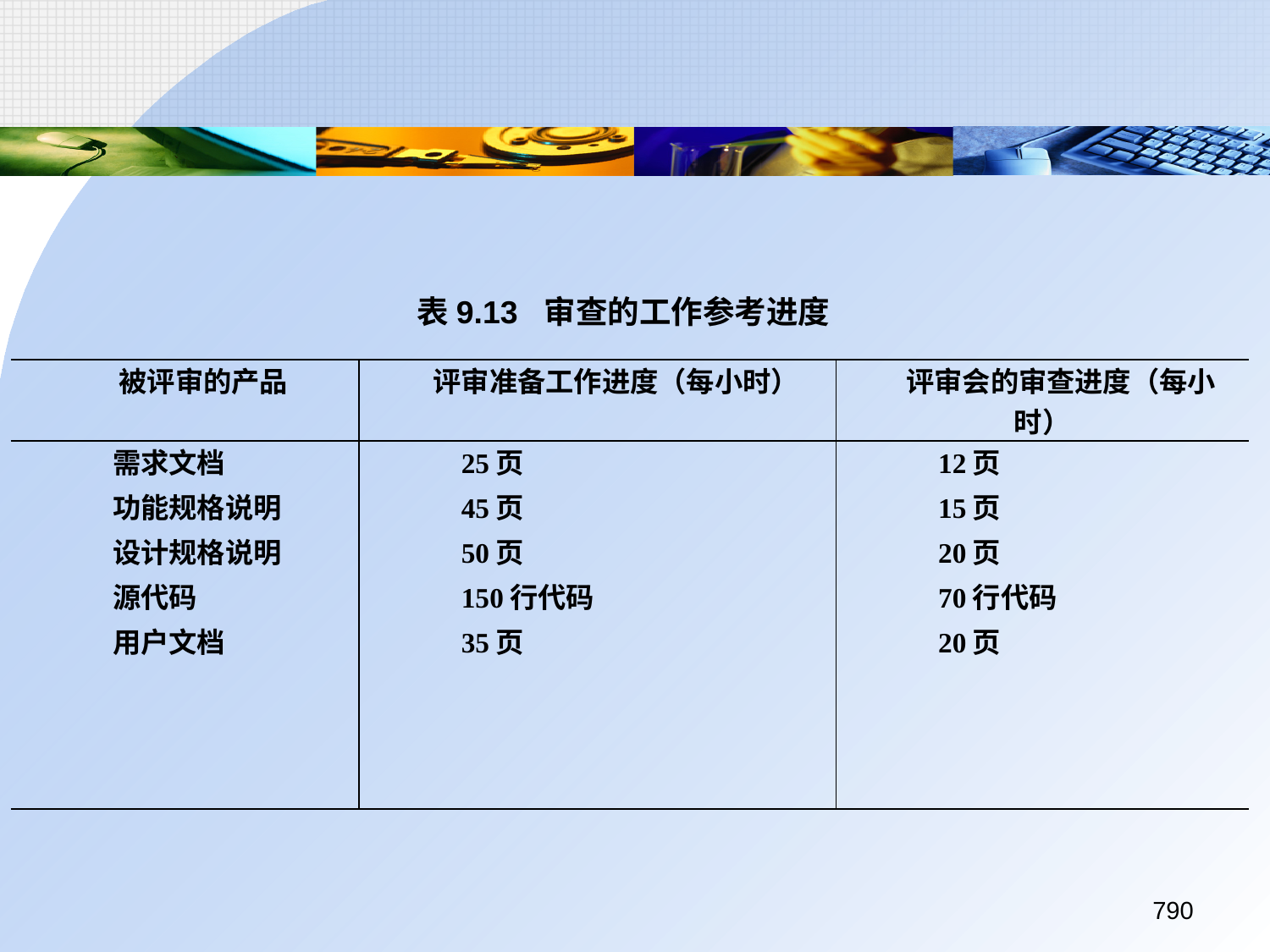

表9.13 	审查的工作参考进度
| 被评审的产品 | 评审准备工作进度（每小时） | 评审会的审查进度（每小时） |
| --- | --- | --- |
| 需求文档 功能规格说明 设计规格说明 源代码 用户文档 | 25页 45页 50页 150行代码 35页 | 12页 15页 20页 70行代码 20页 |
790